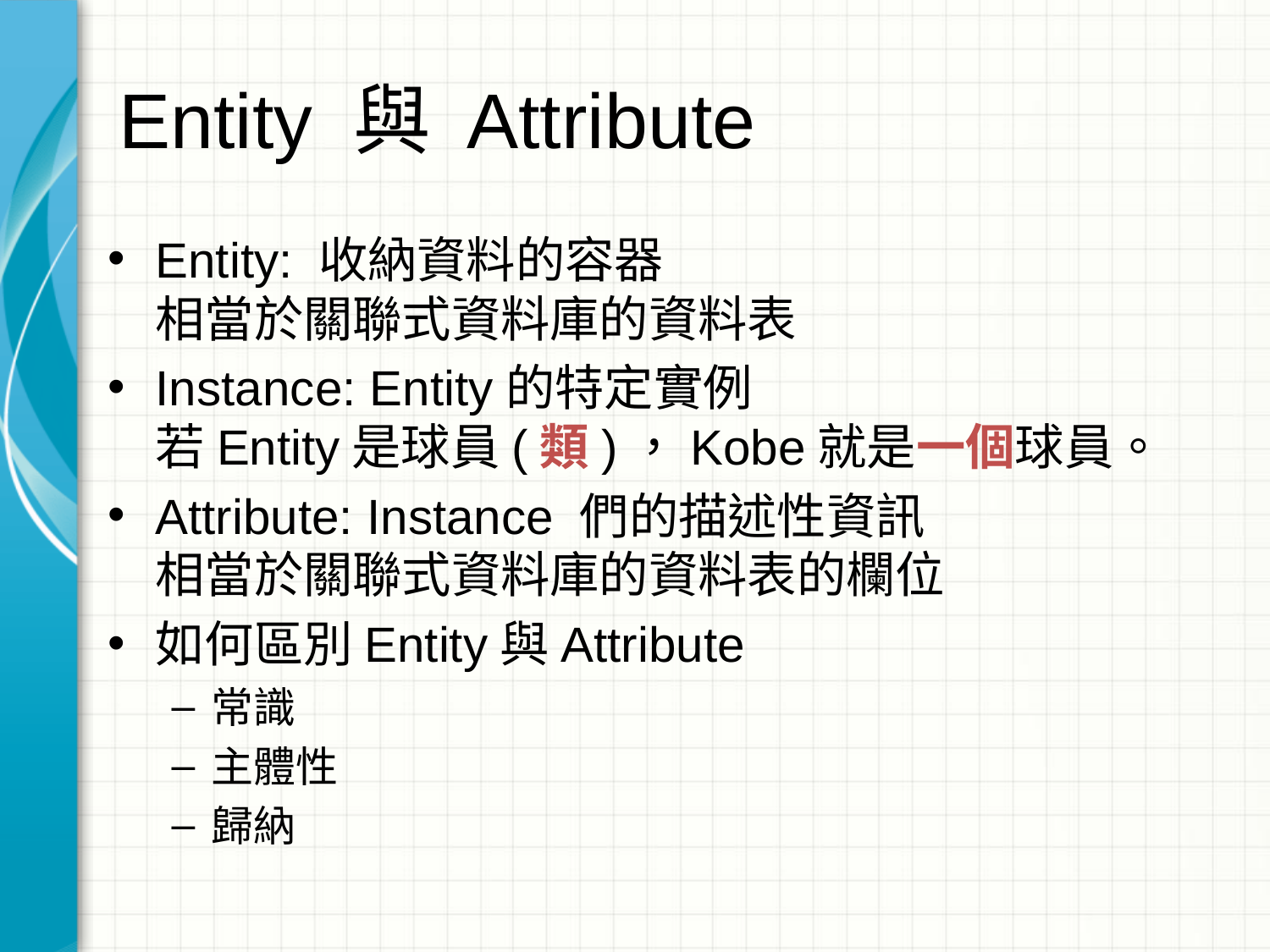

# Entity 與 Attribute
Entity: 收納資料的容器
相當於關聯式資料庫的資料表
Instance: Entity的特定實例
若Entity是球員(類)，Kobe就是一個球員。
Attribute: Instance 們的描述性資訊
相當於關聯式資料庫的資料表的欄位
如何區別Entity與Attribute
常識
主體性
歸納